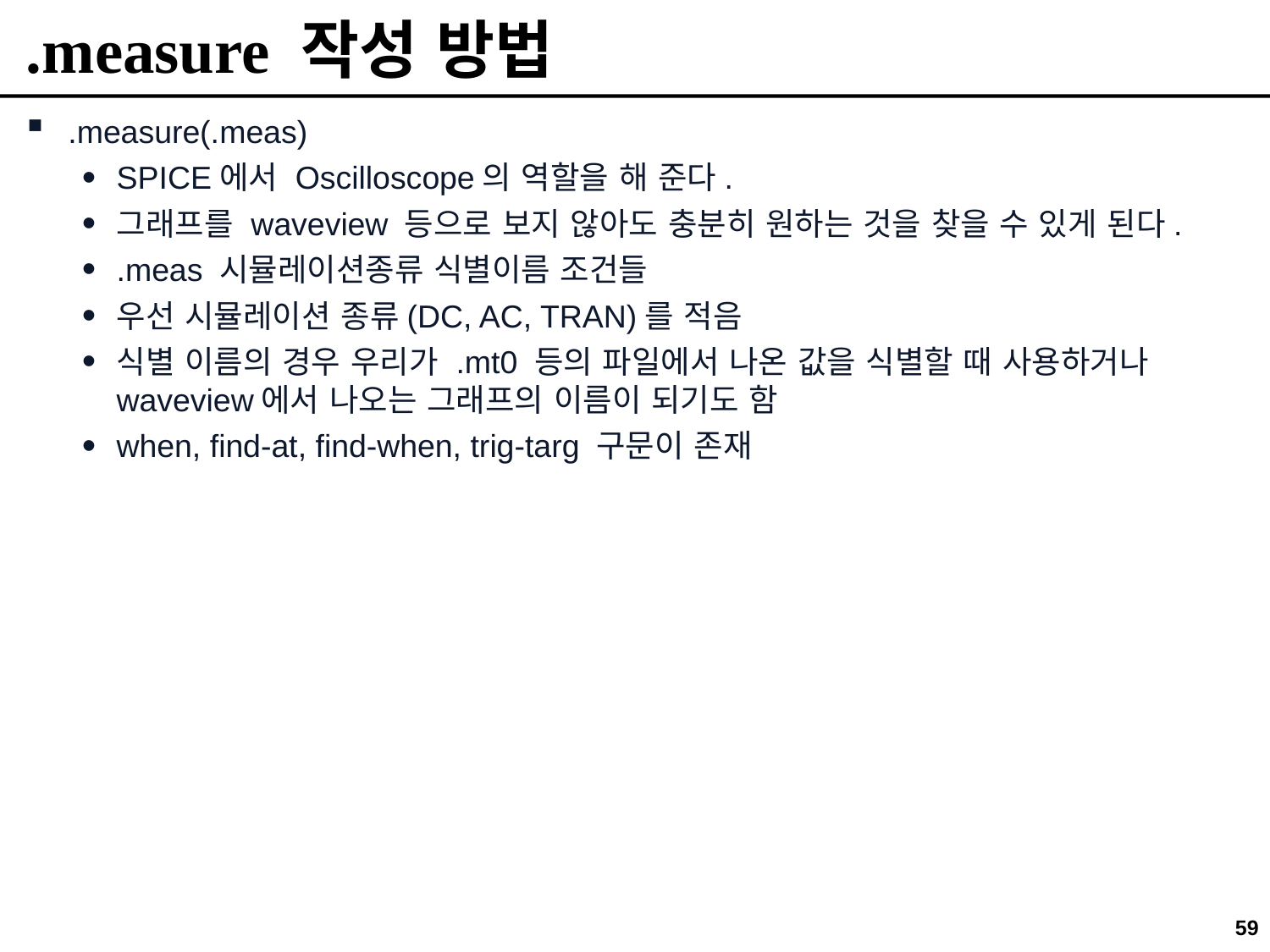

# .measure 작성 방법
.measure(.meas)
SPICE에서 Oscilloscope의 역할을 해 준다.
그래프를 waveview 등으로 보지 않아도 충분히 원하는 것을 찾을 수 있게 된다.
.meas 시뮬레이션종류 식별이름 조건들
우선 시뮬레이션 종류(DC, AC, TRAN)를 적음
식별 이름의 경우 우리가 .mt0 등의 파일에서 나온 값을 식별할 때 사용하거나 waveview에서 나오는 그래프의 이름이 되기도 함
when, find-at, find-when, trig-targ 구문이 존재